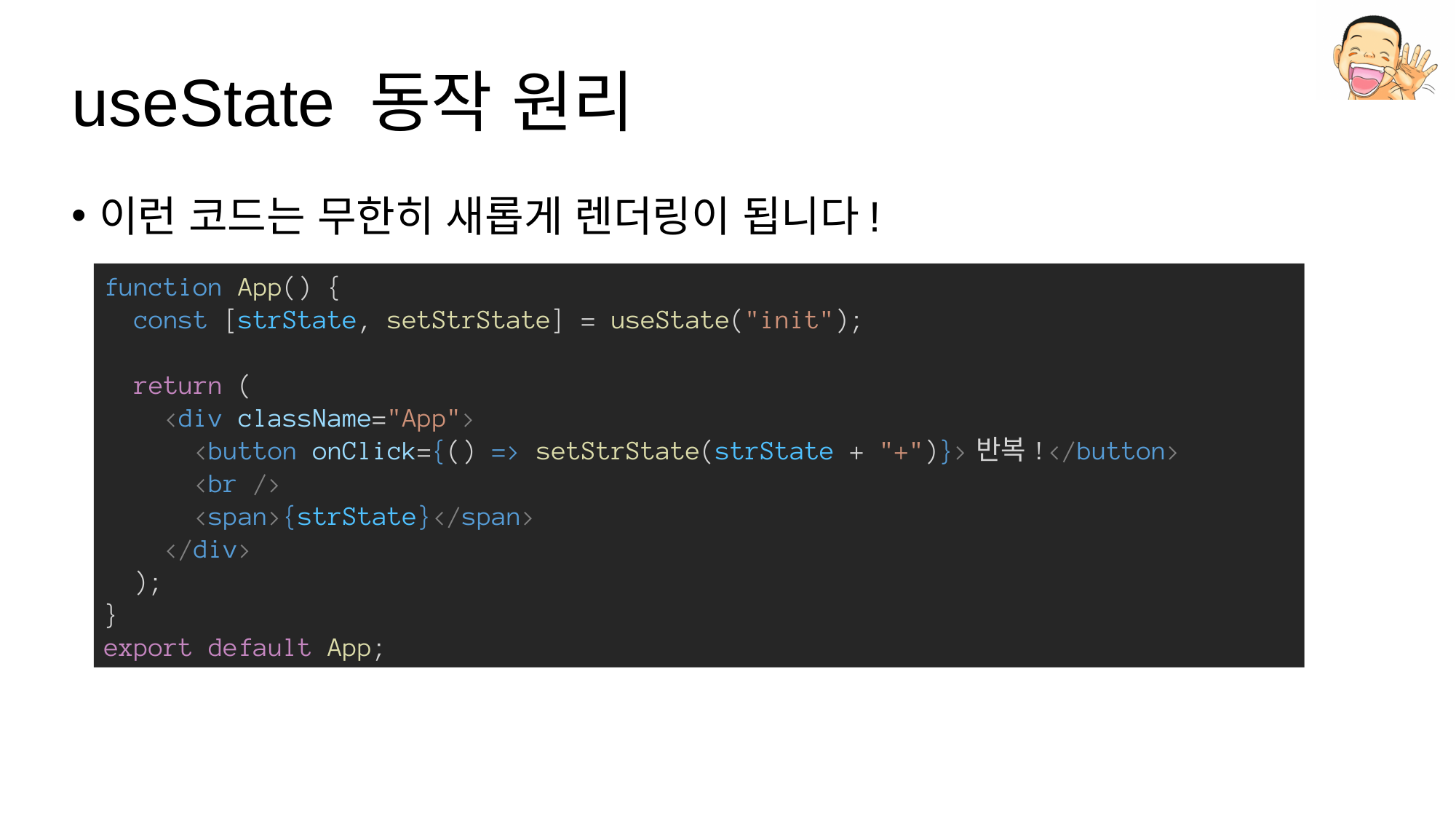

# useState 동작 원리
이런 코드는 무한히 새롭게 렌더링이 됩니다!
function App() {
  const [strState, setStrState] = useState("init");
  return (
    <div className="App">
      <button onClick={() => setStrState(strState + "+")}>반복!</button>
      <br />
      <span>{strState}</span>
    </div>
  );
}
export default App;